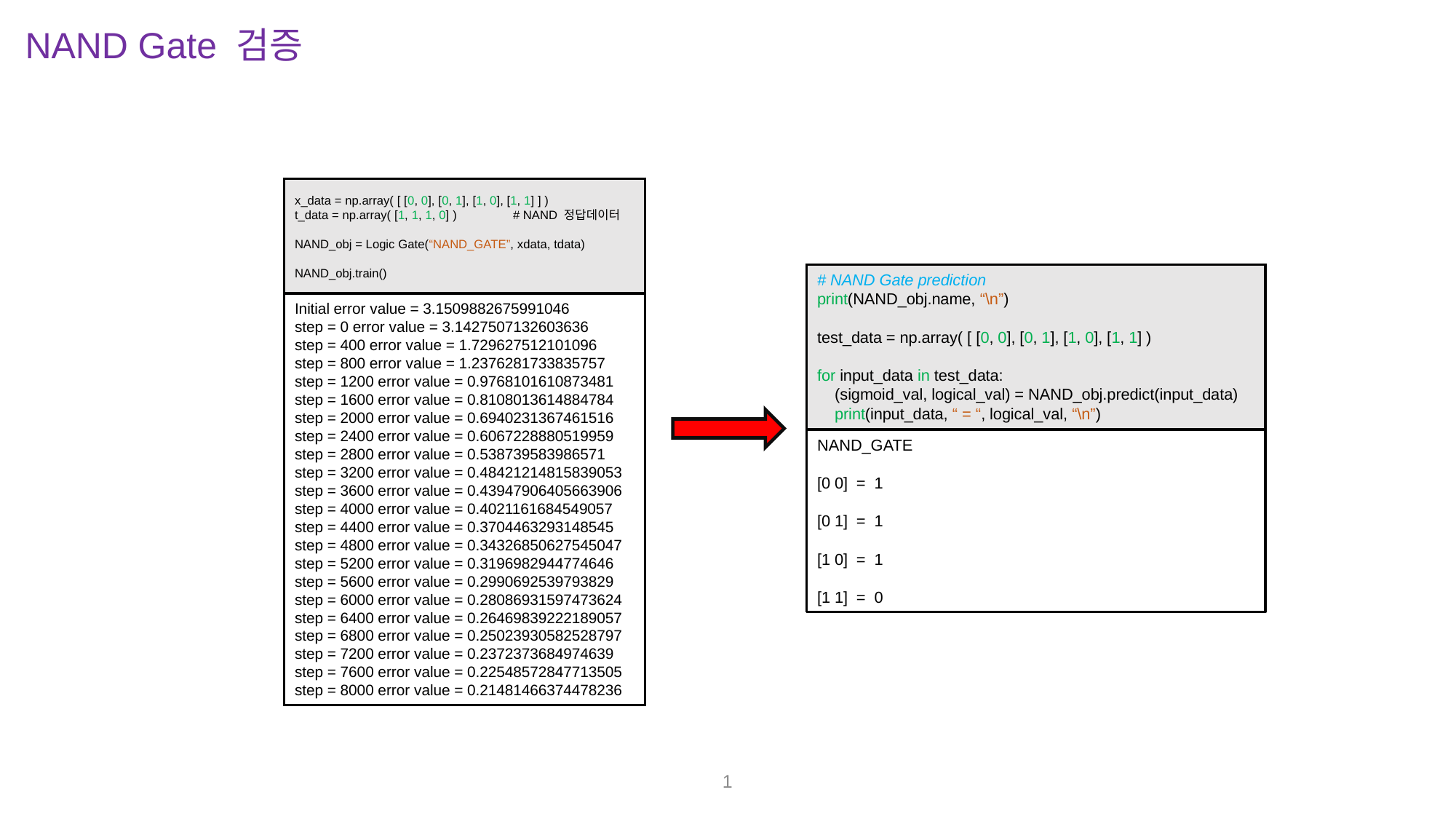

NAND Gate 검증
x_data = np.array( [ [0, 0], [0, 1], [1, 0], [1, 1] ] )
t_data = np.array( [1, 1, 1, 0] )	# NAND 정답데이터

NAND_obj = Logic Gate(“NAND_GATE”, xdata, tdata)

NAND_obj.train()
# NAND Gate prediction
print(NAND_obj.name, “\n”)

test_data = np.array( [ [0, 0], [0, 1], [1, 0], [1, 1] )

for input_data in test_data:
    (sigmoid_val, logical_val) = NAND_obj.predict(input_data)
    print(input_data, “ = “, logical_val, “\n”)
NAND_GATE

[0 0]  =  1

[0 1]  =  1

[1 0]  =  1

[1 1]  =  0
Initial error value = 3.1509882675991046
step = 0 error value = 3.1427507132603636
step = 400 error value = 1.729627512101096
step = 800 error value = 1.2376281733835757
step = 1200 error value = 0.9768101610873481
step = 1600 error value = 0.8108013614884784
step = 2000 error value = 0.6940231367461516
step = 2400 error value = 0.6067228880519959
step = 2800 error value = 0.538739583986571
step = 3200 error value = 0.48421214815839053
step = 3600 error value = 0.43947906405663906
step = 4000 error value = 0.4021161684549057
step = 4400 error value = 0.3704463293148545
step = 4800 error value = 0.34326850627545047
step = 5200 error value = 0.3196982944774646
step = 5600 error value = 0.2990692539793829
step = 6000 error value = 0.28086931597473624
step = 6400 error value = 0.26469839222189057
step = 6800 error value = 0.25023930582528797
step = 7200 error value = 0.2372373684974639
step = 7600 error value = 0.22548572847713505
step = 8000 error value = 0.21481466374478236

1